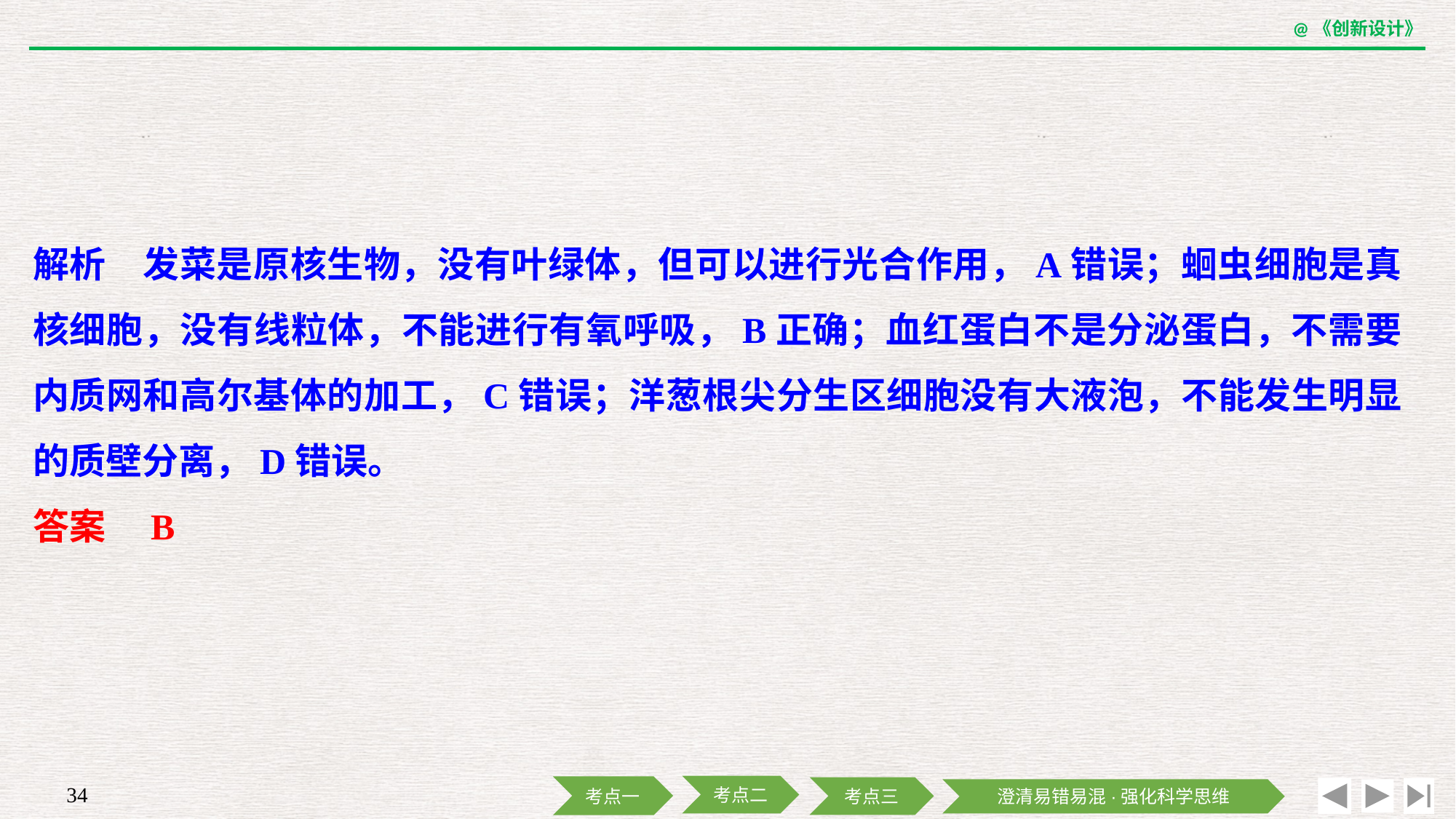

解析　发菜是原核生物，没有叶绿体，但可以进行光合作用，A错误；蛔虫细胞是真核细胞，没有线粒体，不能进行有氧呼吸，B正确；血红蛋白不是分泌蛋白，不需要内质网和高尔基体的加工，C错误；洋葱根尖分生区细胞没有大液泡，不能发生明显的质壁分离，D错误。
答案　B